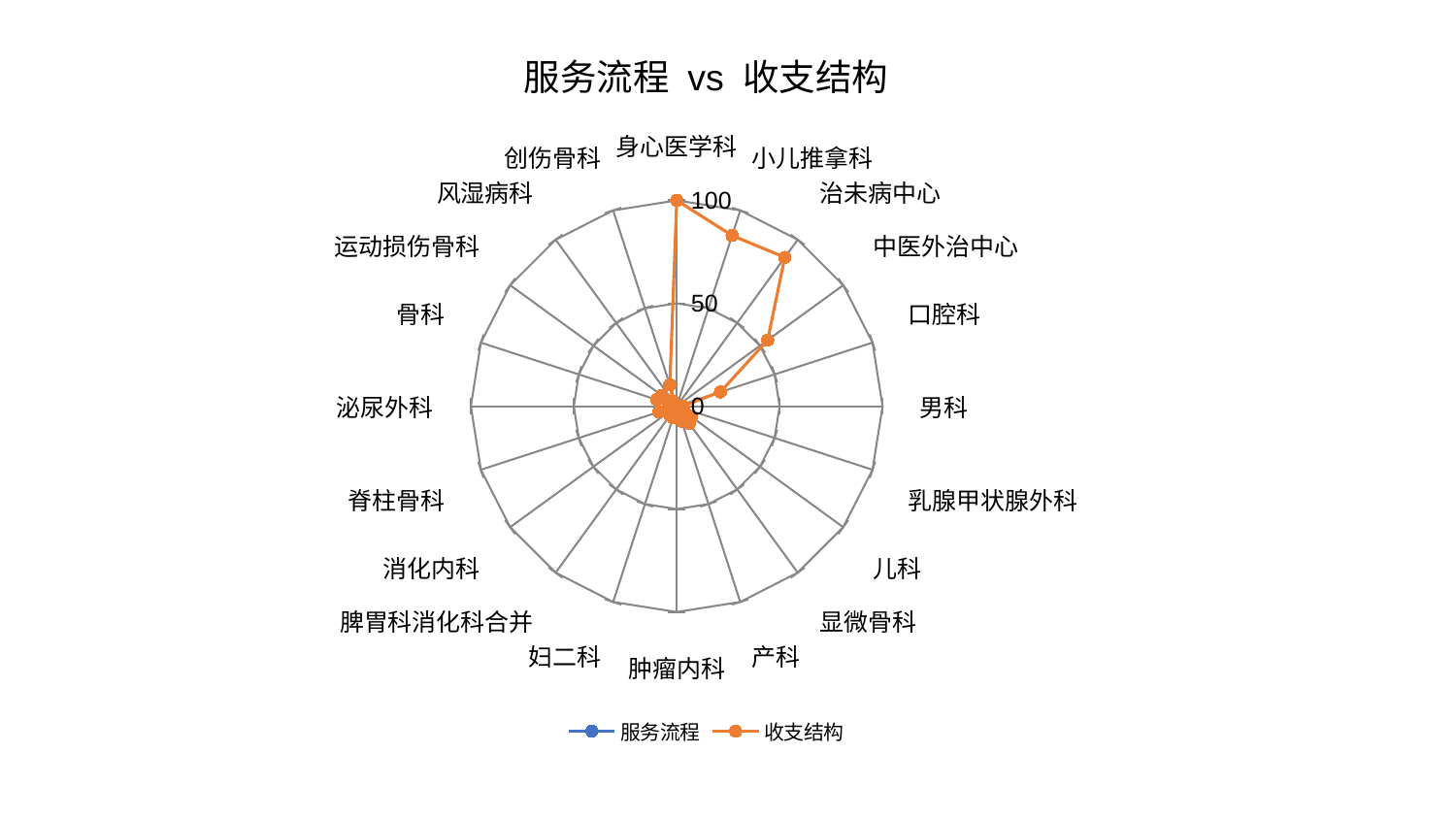

### Chart: 服务流程 vs 收支结构

| Category | 服务流程 | 收支结构 |
|---|---|---|
| 身心医学科 | None | 100.0 |
| 小儿推拿科 | None | 87.1951219512195 |
| 治未病中心 | None | 89.375 |
| 中医外治中心 | None | 54.58015267175572 |
| 口腔科 | None | 22.34375 |
| 男科 | None | 2.8160693186293813 |
| 乳腺甲状腺外科 | None | 3.6211699164345403 |
| 儿科 | None | 8.677184466019417 |
| 显微骨科 | None | 10.415149308084485 |
| 产科 | None | 7.65115034777956 |
| 肿瘤内科 | None | 2.969269102990033 |
| 妇二科 | None | 5.968280467445743 |
| 脾胃科消化科合并 | None | 5.566368236667963 |
| 消化内科 | None | 3.9932979614632784 |
| 脊柱骨科 | None | 9.119897959183673 |
| 泌尿外科 | None | 4.118663594470045 |
| 骨科 | None | 10.141843971631205 |
| 运动损伤骨科 | None | 8.92077354959451 |
| 风湿病科 | None | 3.1046461137646544 |
| 创伤骨科 | None | 10.89108910891089 |
106